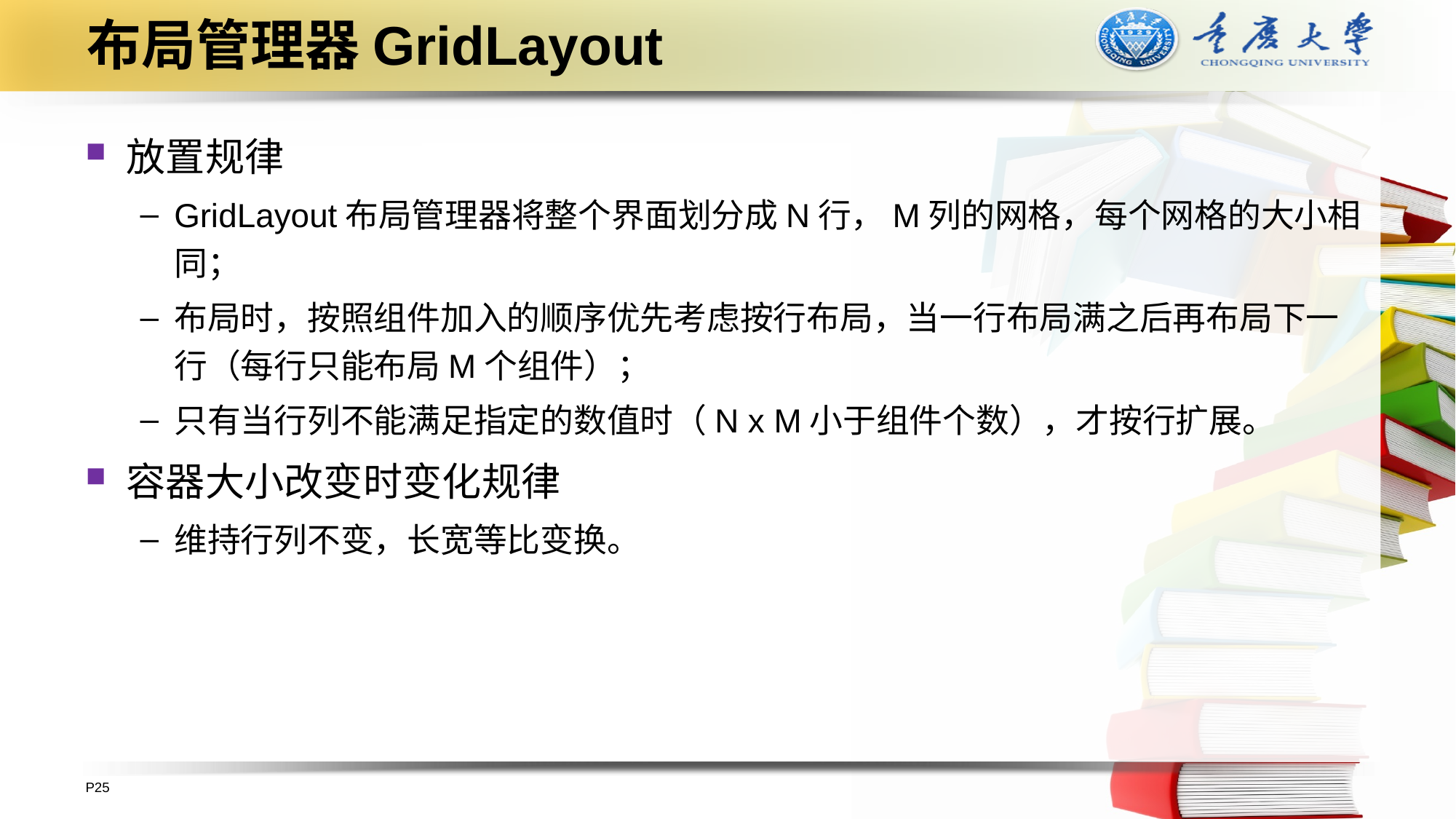

# 布局管理器GridLayout
放置规律
GridLayout布局管理器将整个界面划分成N行，M列的网格，每个网格的大小相同；
布局时，按照组件加入的顺序优先考虑按行布局，当一行布局满之后再布局下一行（每行只能布局M个组件）；
只有当行列不能满足指定的数值时（N x M小于组件个数），才按行扩展。
容器大小改变时变化规律
维持行列不变，长宽等比变换。
P25